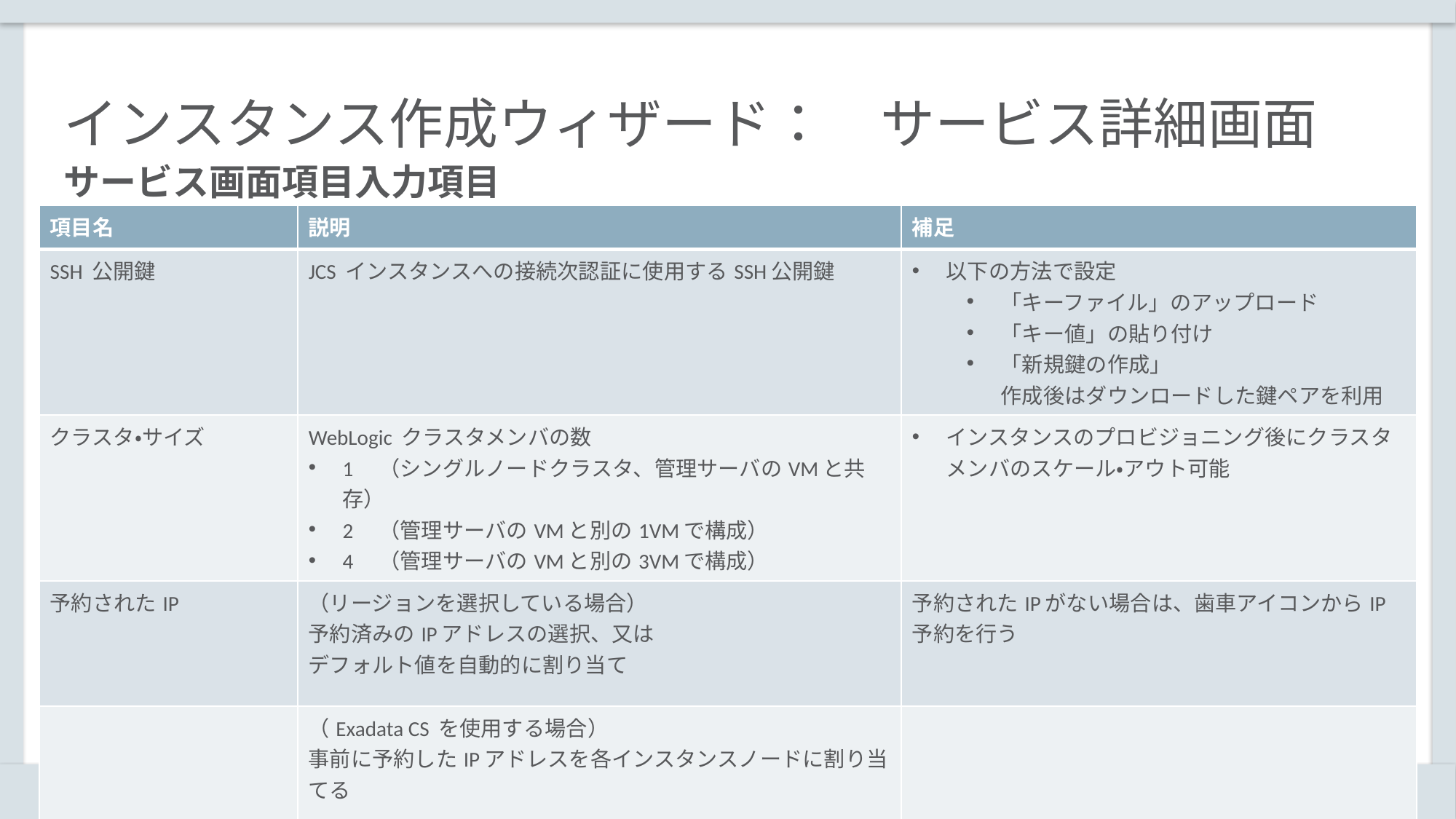

# インスタンス作成ウィザード：　サービス詳細画面
サービス画面項目入力項目
| 項目名 | 説明 | 補足 |
| --- | --- | --- |
| SSH 公開鍵 | JCS インスタンスへの接続次認証に使用するSSH公開鍵 | 以下の方法で設定 「キーファイル」のアップロード 「キー値」の貼り付け 「新規鍵の作成」 作成後はダウンロードした鍵ペアを利用 |
| クラスタ・サイズ | WebLogic クラスタメンバの数 1　（シングルノードクラスタ、管理サーバのVMと共存） 2　（管理サーバのVMと別の1VMで構成） 4　（管理サーバのVMと別の3VMで構成） | インスタンスのプロビジョニング後にクラスタメンバのスケール・アウト可能 |
| 予約されたIP | （リージョンを選択している場合） 予約済みのIPアドレスの選択、又は デフォルト値を自動的に割り当て | 予約されたIPがない場合は、歯車アイコンからIP予約を行う |
|  | （Exadata CS を使用する場合） 事前に予約したIPアドレスを各インスタンスノードに割り当てる |  |
66